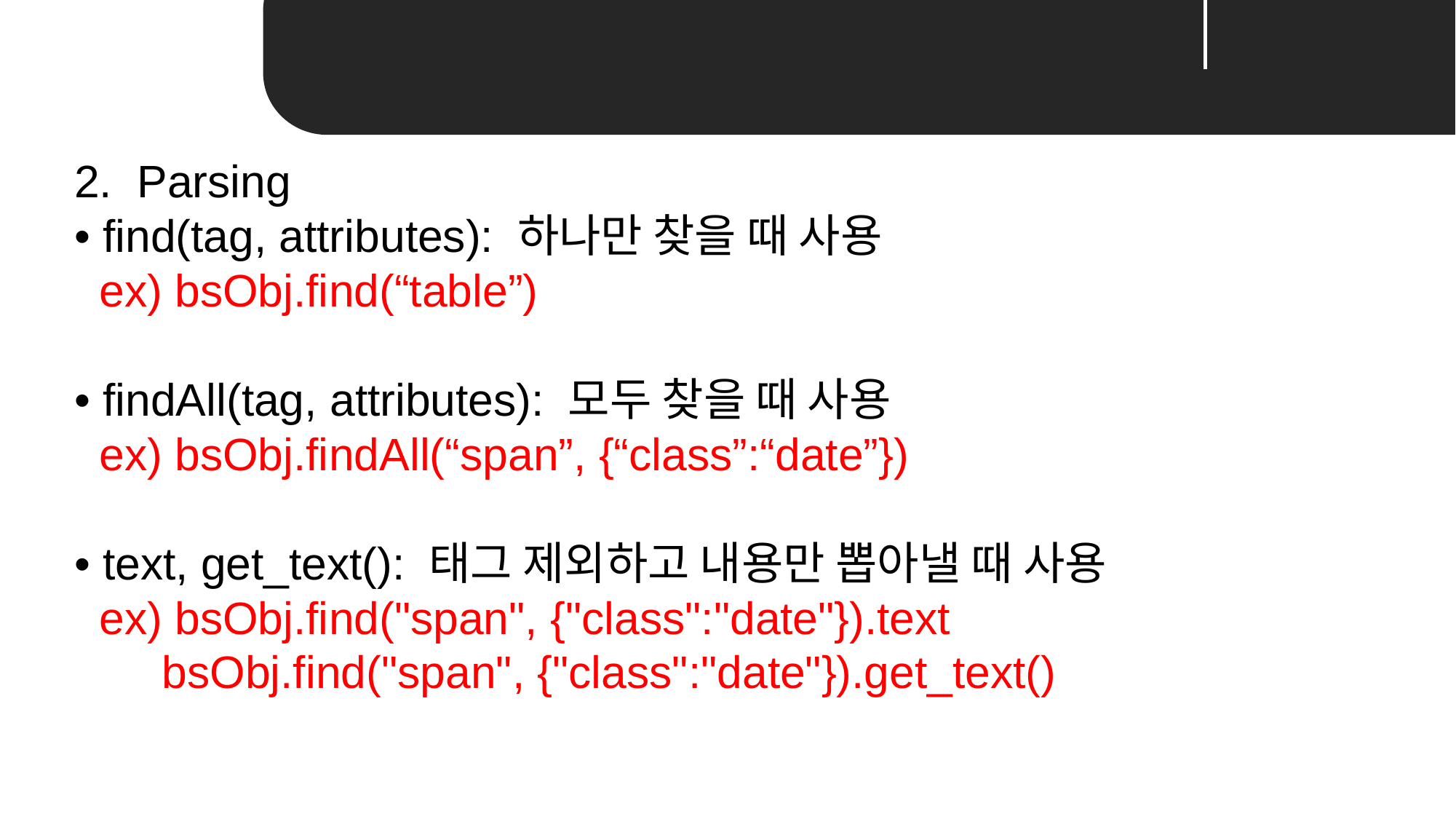

Unit  01 ㅣWeb Scrapping
2.  Parsing
• find(tag, attributes): 하나만 찾을 때 사용
  ex) bsObj.find(“table”)

• findAll(tag, attributes): 모두 찾을 때 사용
  ex) bsObj.findAll(“span”, {“class”:“date”})

• text, get_text(): 태그 제외하고 내용만 뽑아낼 때 사용
  ex) bsObj.find("span", {"class":"date"}).text
       bsObj.find("span", {"class":"date"}).get_text()